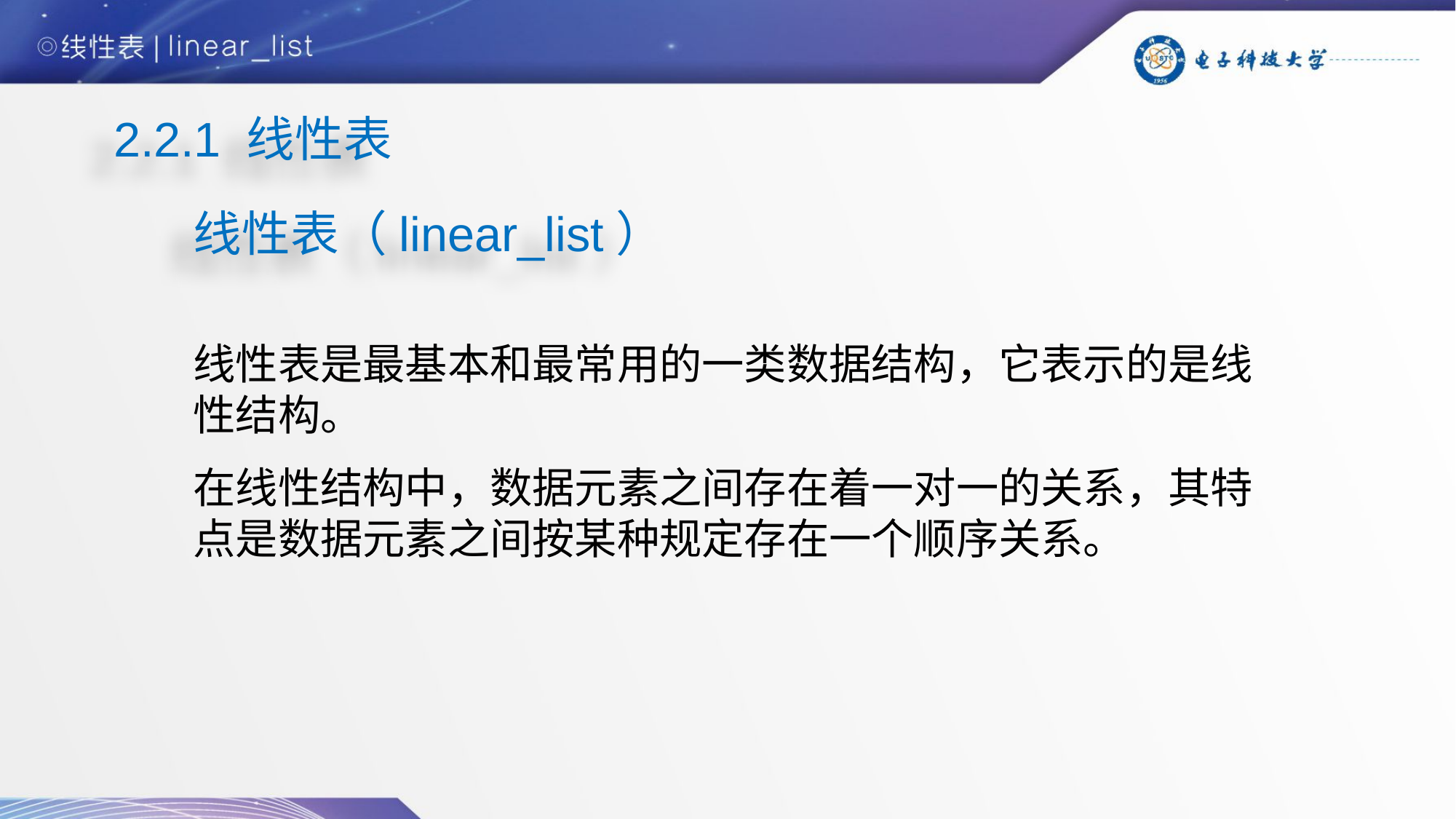

2.2.1 线性表
# 线性表（linear_list）
线性表是最基本和最常用的一类数据结构，它表示的是线性结构。
在线性结构中，数据元素之间存在着一对一的关系，其特点是数据元素之间按某种规定存在一个顺序关系。